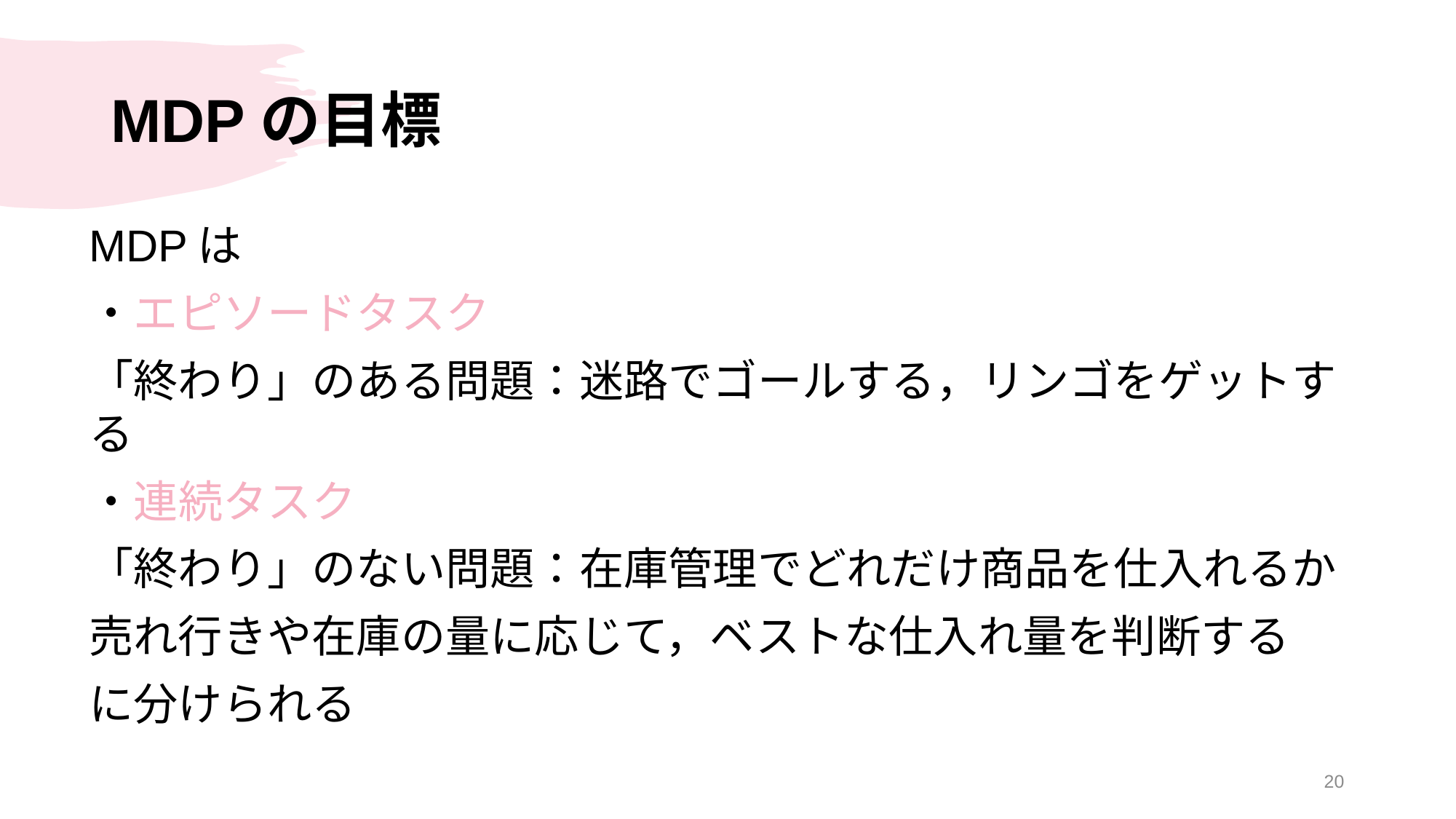

# MDPの目標
MDPは
・エピソードタスク
「終わり」のある問題：迷路でゴールする，リンゴをゲットする
・連続タスク
「終わり」のない問題：在庫管理でどれだけ商品を仕入れるか
売れ行きや在庫の量に応じて，ベストな仕入れ量を判断する
に分けられる
20